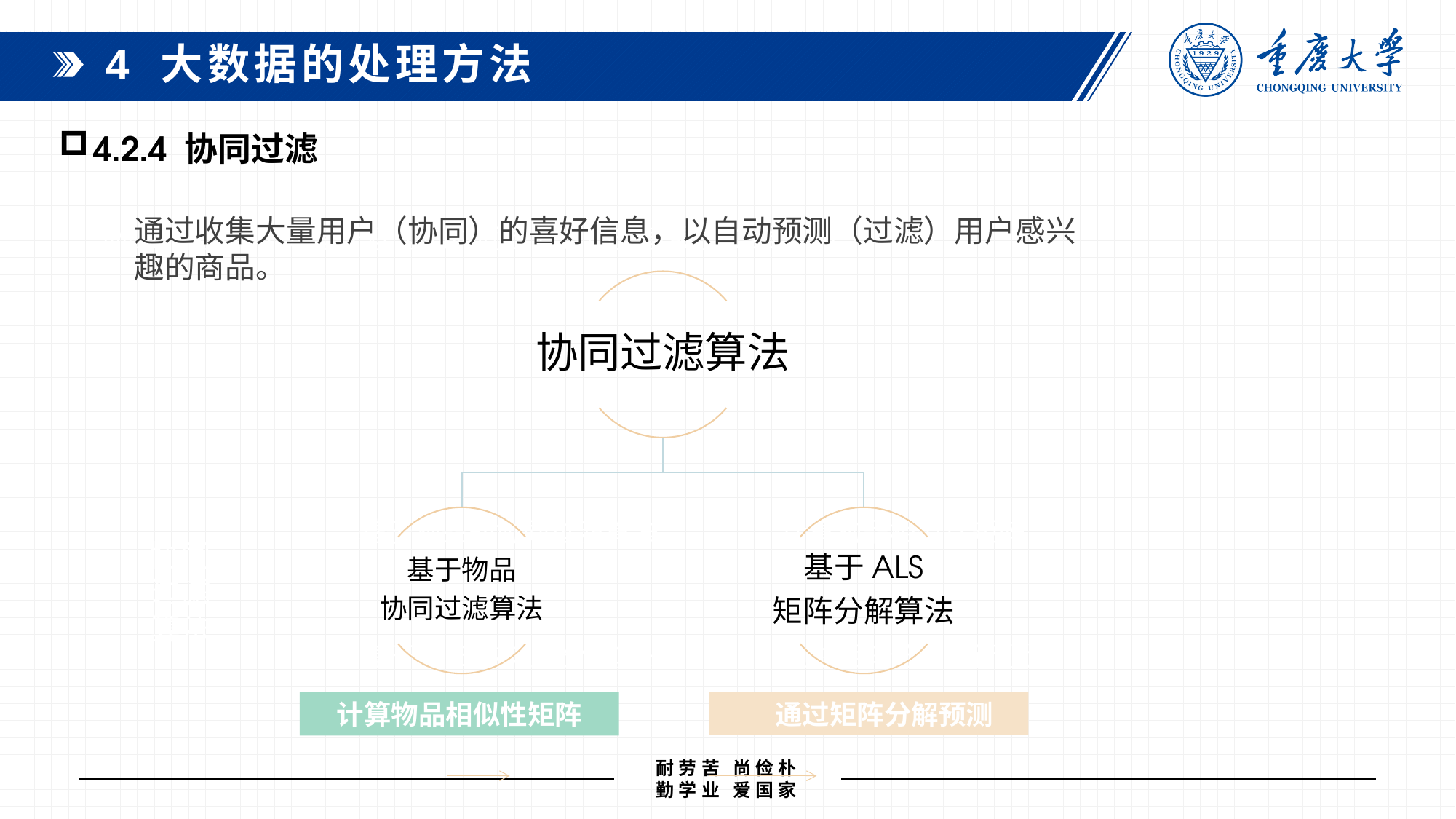

4 大数据的处理方法
4.2.4 协同过滤
通过收集大量用户（协同）的喜好信息，以自动预测（过滤）用户感兴趣的商品。
MLlib中支持的是基于模型的协同过滤，即交替最小二乘（ALS）算法
协同过滤算法
基于物品
协同过滤算法
基于ALS
矩阵分解算法
基于物品的协同过滤算法
计算物品相似性矩阵
协同
过滤
算法
基于ALS的矩阵分解算法
通过矩阵分解进行预测
    通过矩阵分解预测
计算物品相似性矩阵